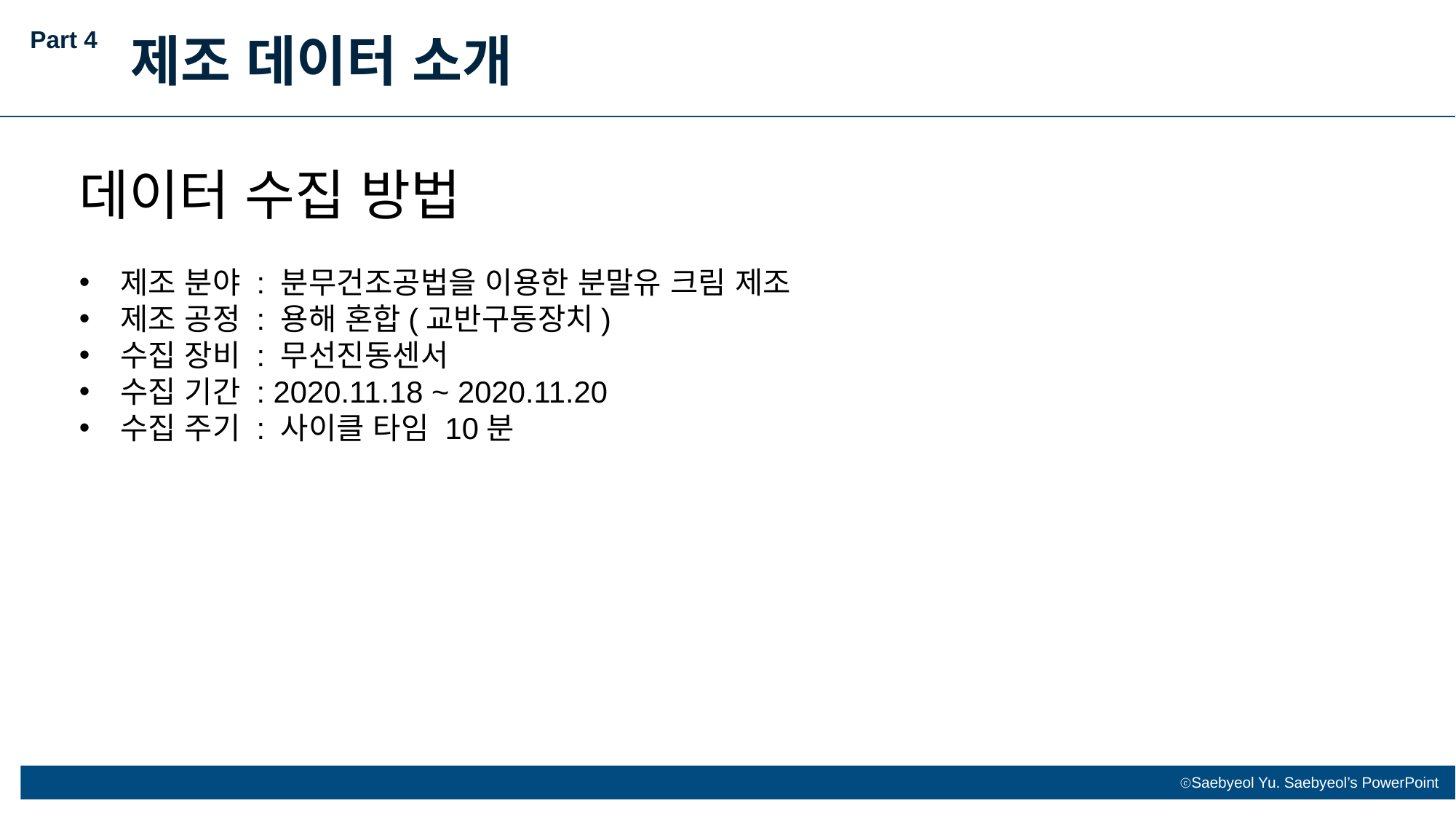

Part 4
제조 데이터 소개
데이터 수집 방법
제조 분야 : 분무건조공법을 이용한 분말유 크림 제조
제조 공정 : 용해 혼합(교반구동장치)
수집 장비 : 무선진동센서
수집 기간 : 2020.11.18 ~ 2020.11.20
수집 주기 : 사이클 타임 10분